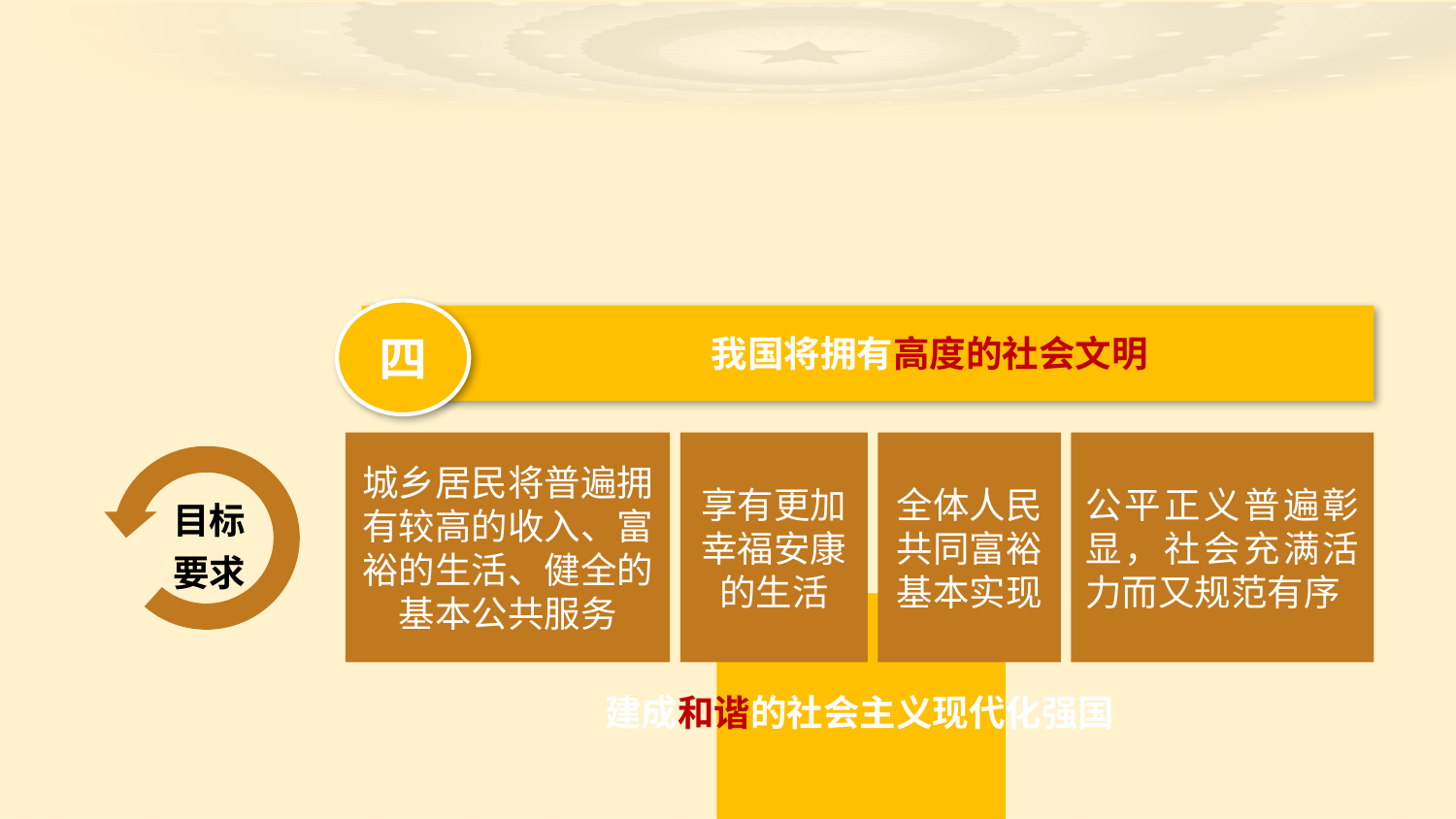

四
我国将拥有高度的社会文明
城乡居民将普遍拥有较高的收入、富裕的生活、健全的基本公共服务
享有更加幸福安康的生活
全体人民共同富裕基本实现
公平正义普遍彰显，社会充满活力而又规范有序

建成和谐的社会主义现代化强国

目标
要求